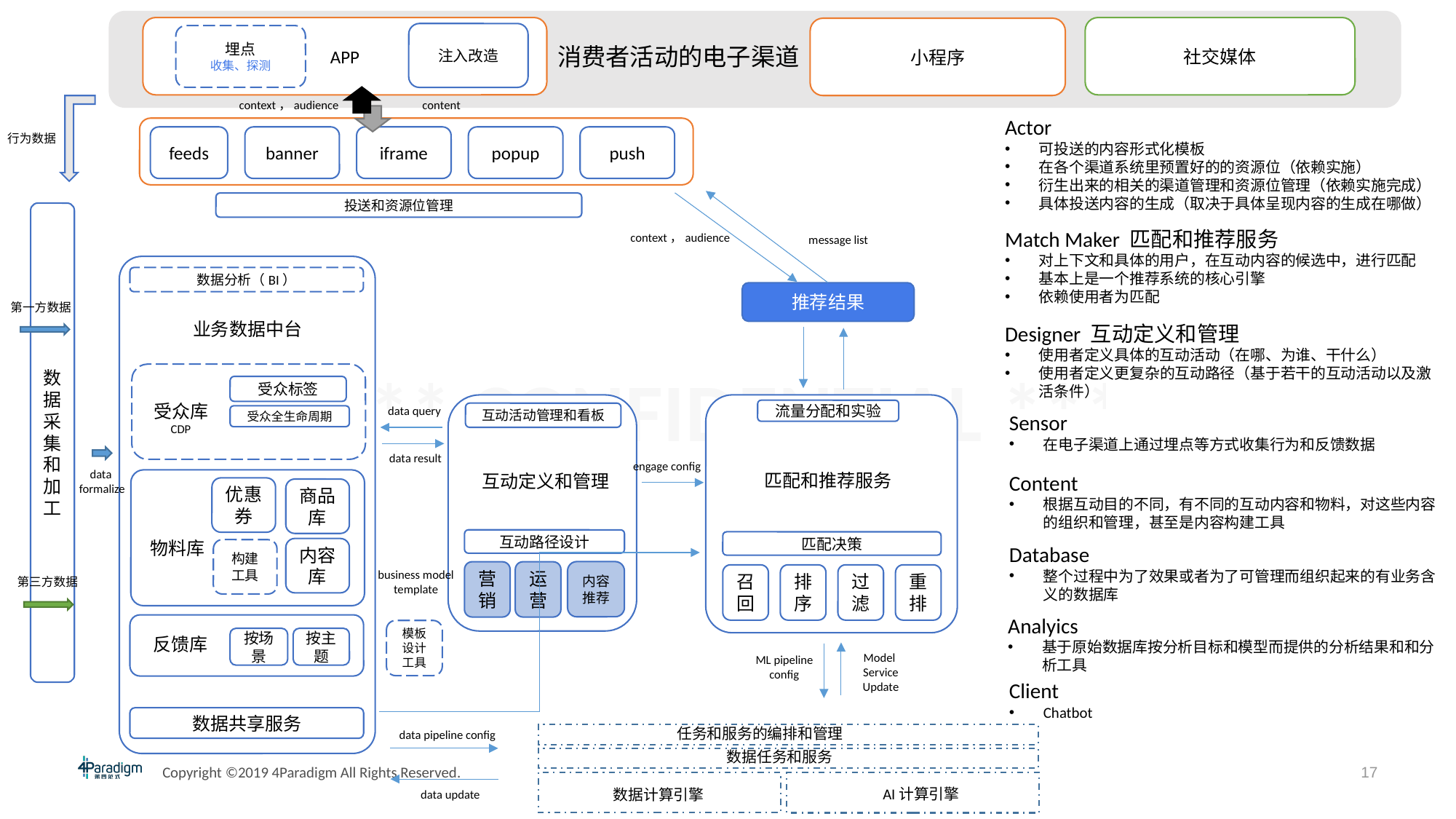

APP
社交媒体
小程序
注入改造
埋点
收集、探测
消费者活动的电子渠道

content
context，audience

Actor
可投送的内容形式化模板
在各个渠道系统里预置好的的资源位（依赖实施）
衍生出来的相关的渠道管理和资源位管理（依赖实施完成）
具体投送内容的生成（取决于具体呈现内容的生成在哪做）

行为数据
feeds
banner
iframe
popup
push
投送和资源位管理
数据采集和加工
Match Maker 匹配和推荐服务
对上下文和具体的用户，在互动内容的候选中，进行匹配
基本上是一个推荐系统的核心引擎
依赖使用者为匹配

context，audience
message list

数据分析（BI）
推荐结果
第一方数据
业务数据中台
Designer 互动定义和管理
使用者定义具体的互动活动（在哪、为谁、干什么）
使用者定义更复杂的互动路径（基于若干的互动活动以及激活条件）

受众标签
受众库
CDP

data query
流量分配和实验
互动活动管理和看板
Sensor
在电子渠道上通过埋点等方式收集行为和反馈数据
受众全生命周期
data result

engage config
data
formalize
匹配和推荐服务
Content
根据互动目的不同，有不同的互动内容和物料，对这些内容的组织和管理，甚至是内容构建工具
互动定义和管理

优惠券
商品库
互动路径设计
物料库
匹配决策
Database
整个过程中为了效果或者为了可管理而组织起来的有业务含义的数据库
内容库
构建工具
内容推荐
business model template
营销
运营
召回
排序
过滤
重排
第三方数据

Analyics
基于原始数据库按分析目标和模型而提供的分析结果和和分析工具

模板设计工具
反馈库
按场景
按主题
Model
Service
Update
ML pipeline
config
Client
Chatbot
数据共享服务
任务和服务的编排和管理

数据任务和服务

AI计算引擎
数据计算引擎
data pipeline config
17
data update